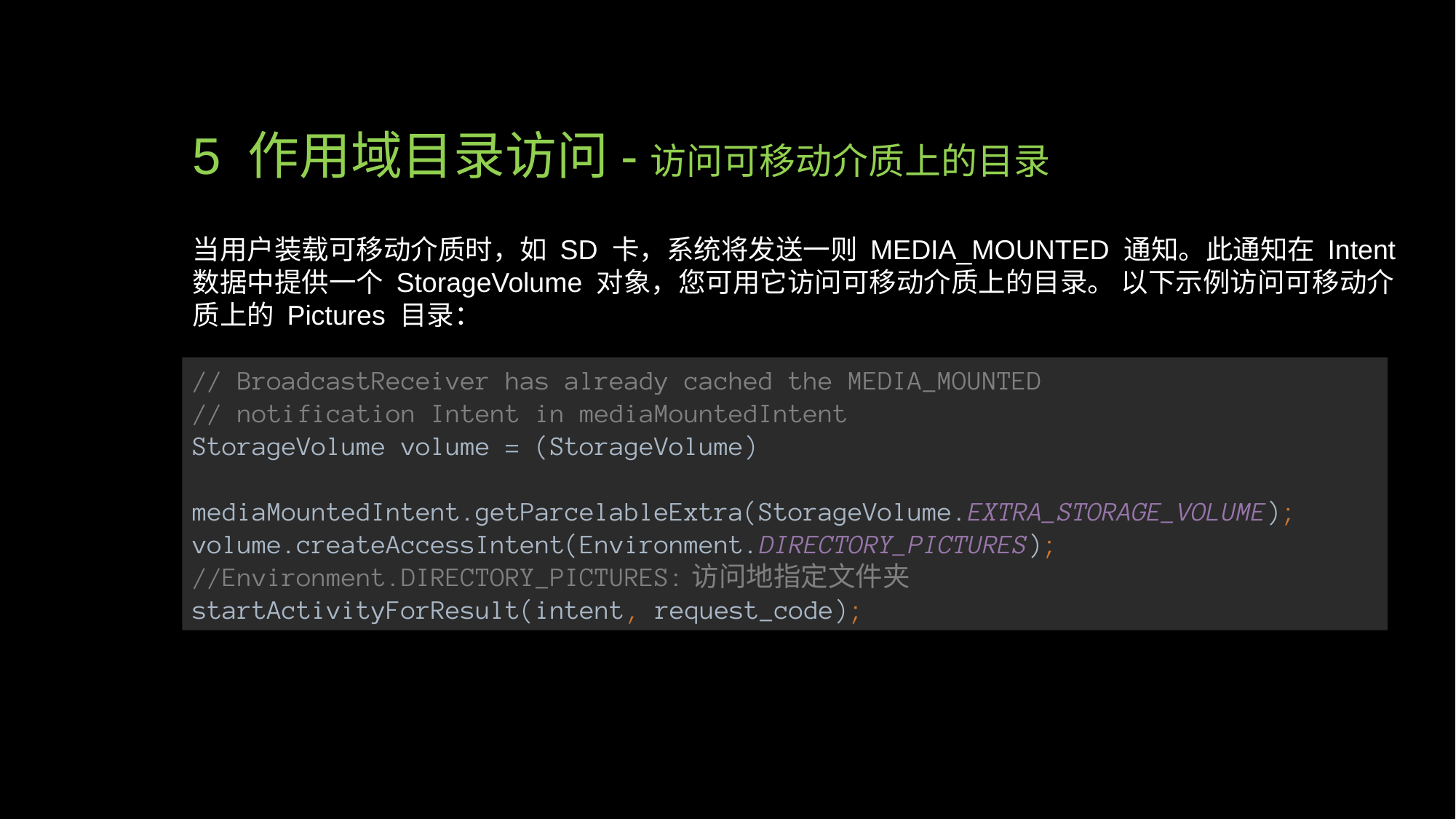

# 5 作用域目录访问-访问可移动介质上的目录
当用户装载可移动介质时，如 SD 卡，系统将发送一则 MEDIA_MOUNTED 通知。此通知在 Intent 数据中提供一个 StorageVolume 对象，您可用它访问可移动介质上的目录。 以下示例访问可移动介质上的 Pictures 目录：

// BroadcastReceiver has already cached the MEDIA_MOUNTED
// notification Intent in mediaMountedIntent
StorageVolume volume = (StorageVolume)
        mediaMountedIntent.getParcelableExtra(StorageVolume.EXTRA_STORAGE_VOLUME);
volume.createAccessIntent(Environment.DIRECTORY_PICTURES); //Environment.DIRECTORY_PICTURES:访问地指定文件夹
startActivityForResult(intent, request_code);